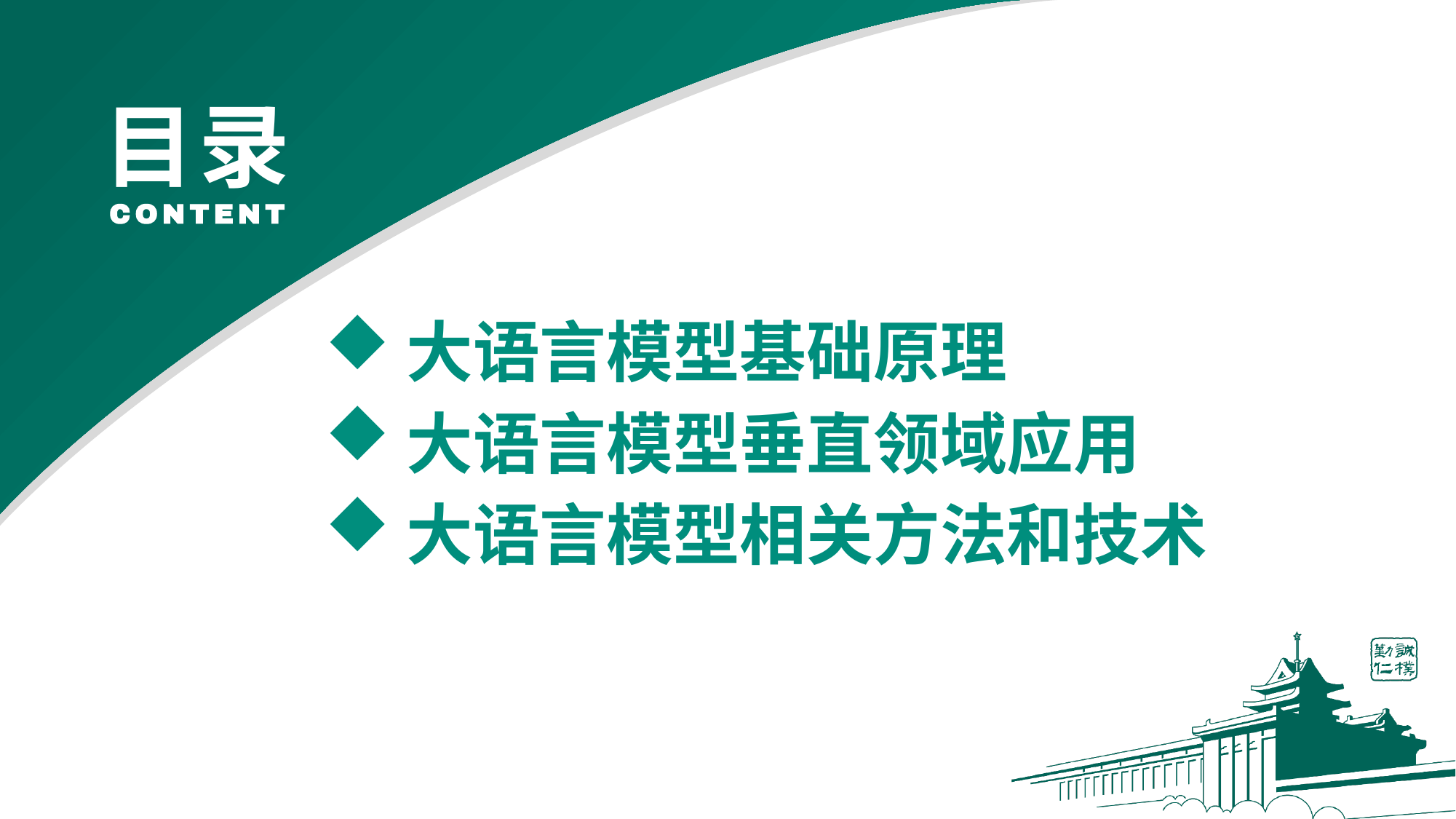

大语言模型基础原理
大语言模型垂直领域应用
大语言模型相关方法和技术